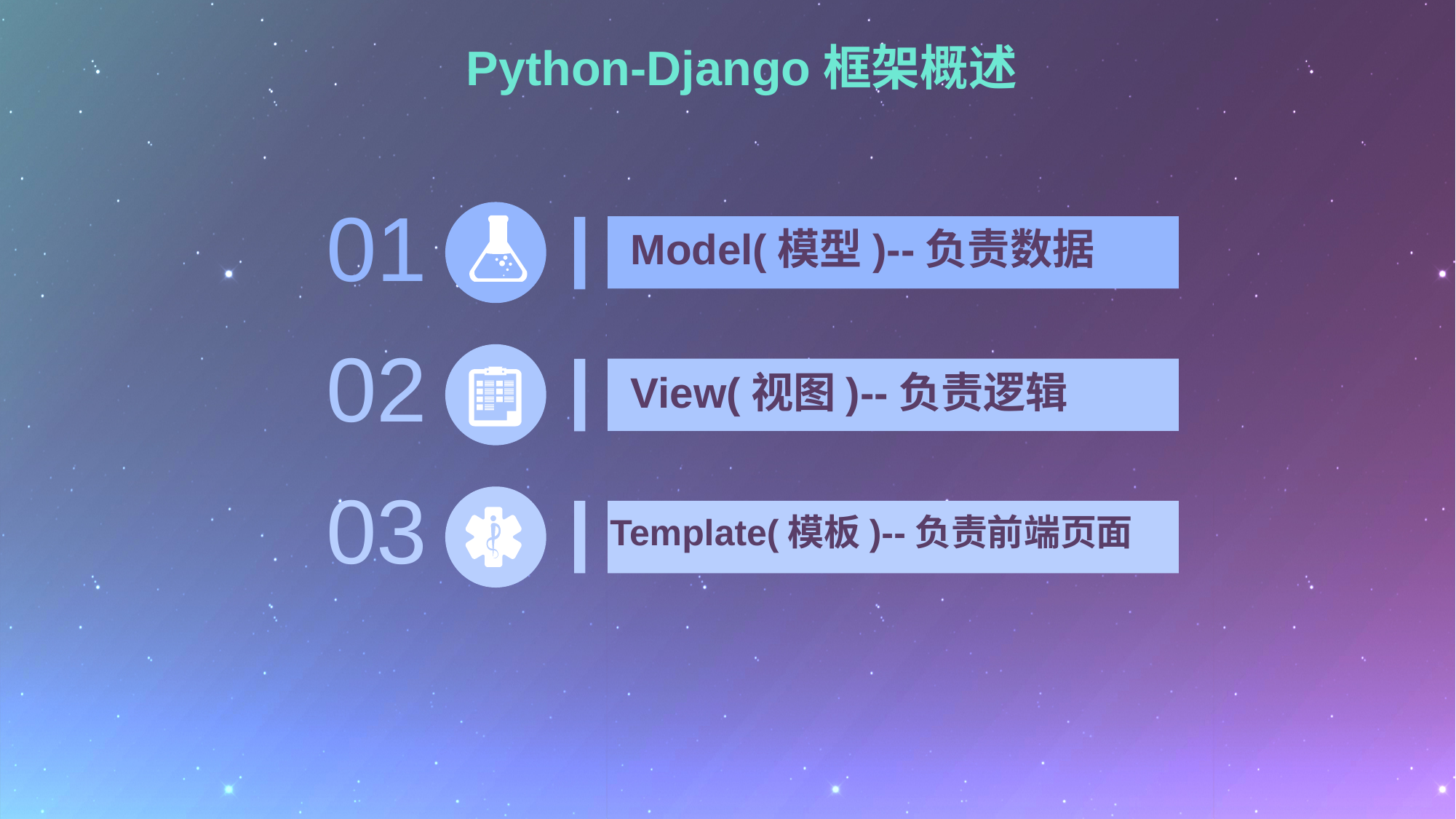

Python-Django框架概述

01

Model(模型)--负责数据

02

View(视图)--负责逻辑

03

Template(模板)--负责前端页面